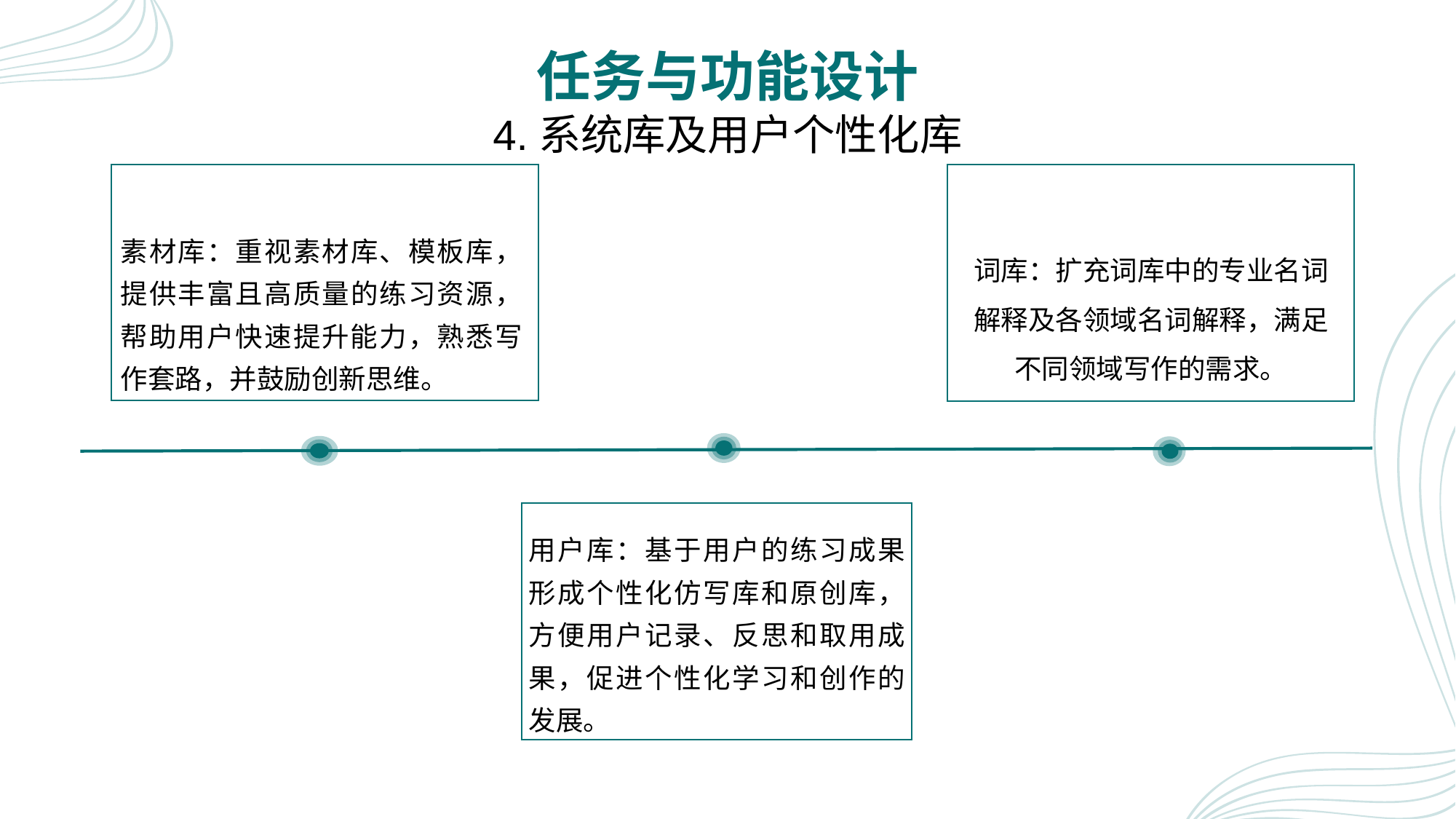

# 任务与功能设计 4.系统库及用户个性化库

素材库：重视素材库、模板库，提供丰富且高质量的练习资源，帮助用户快速提升能力，熟悉写作套路，并鼓励创新思维。

词库：扩充词库中的专业名词解释及各领域名词解释，满足不同领域写作的需求。

用户库：基于用户的练习成果形成个性化仿写库和原创库，方便用户记录、反思和取用成果，促进个性化学习和创作的发展。